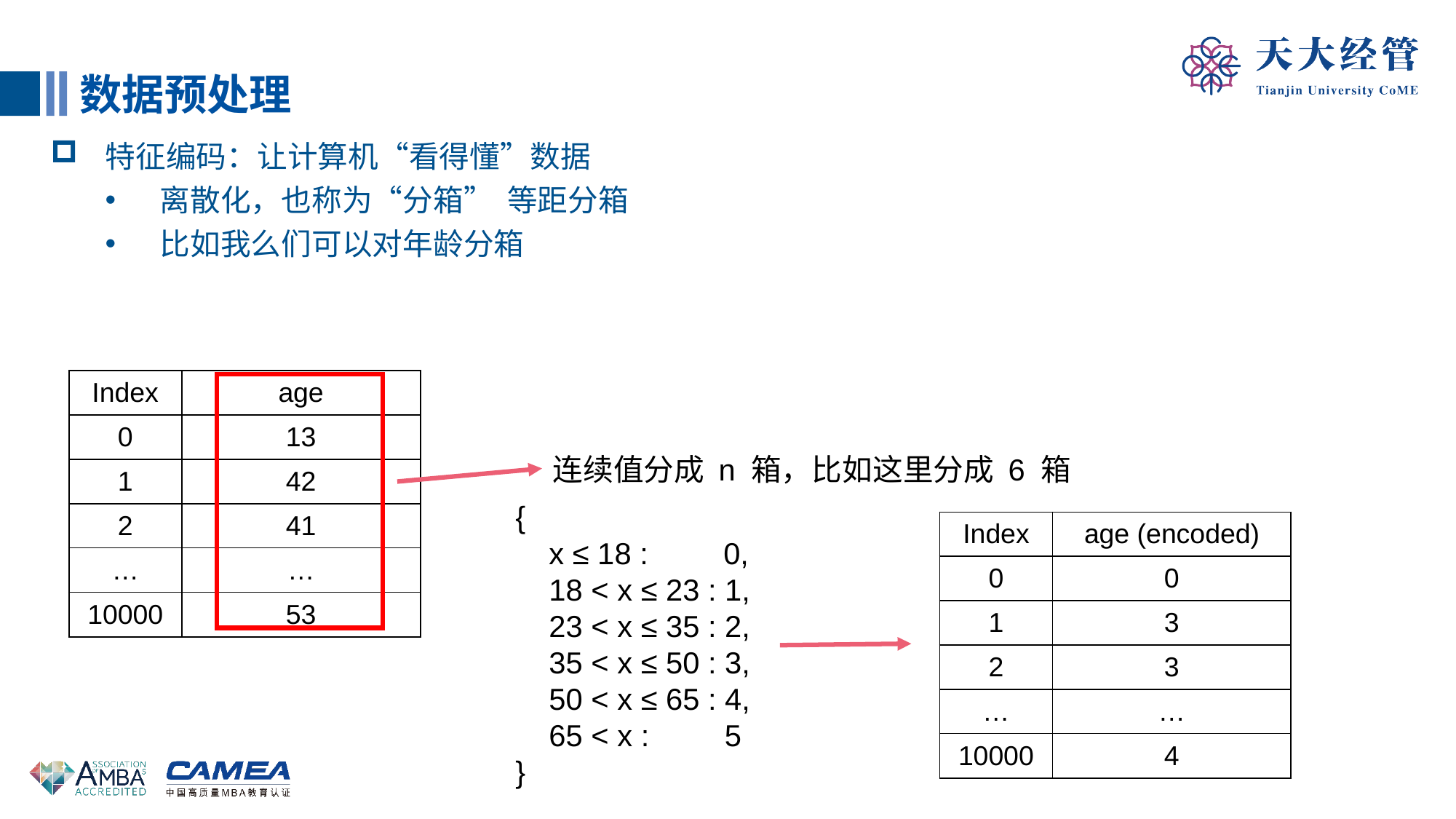

数据预处理

特征编码：让计算机“看得懂”数据
离散化，也称为“分箱”  等距分箱
比如我么们可以对年龄分箱
| Index | age |
| --- | --- |
| 0 | 13 |
| 1 | 42 |
| 2 | 41 |
| … | … |
| 10000 | 53 |

连续值分成 n 箱，比如这里分成 6 箱
{
    x ≤ 18 :         0,
    18 < x ≤ 23 : 1,
    23 < x ≤ 35 : 2,
    35 < x ≤ 50 : 3,
    50 < x ≤ 65 : 4,
    65 < x :         5
}
| Index | age (encoded) |
| --- | --- |
| 0 | 0 |
| 1 | 3 |
| 2 | 3 |
| … | … |
| 10000 | 4 |